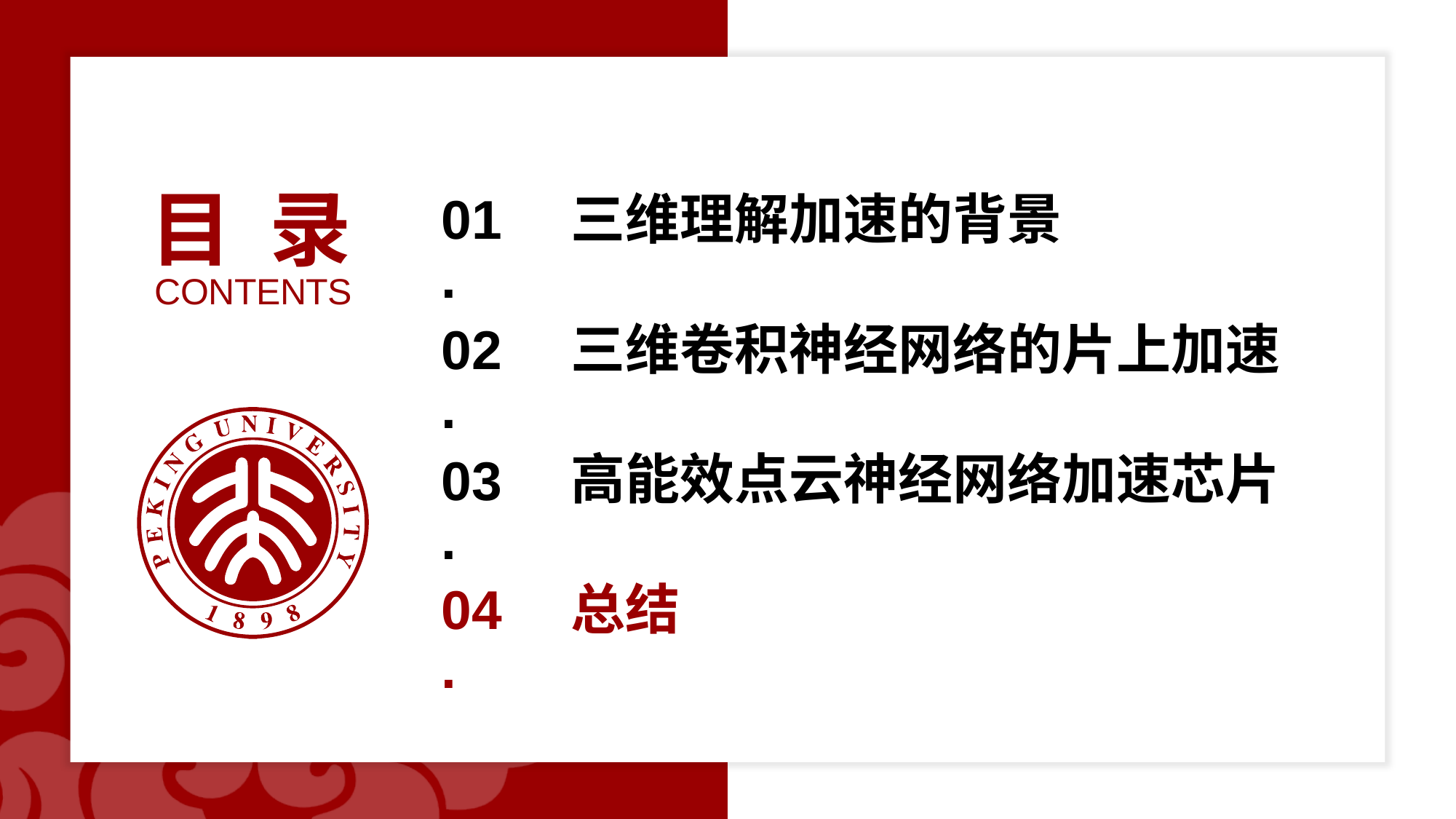

01.
三维理解加速的背景

三维卷积神经网络的片上加速

02.
高能效点云神经网络加速芯片

03.
04.
总结